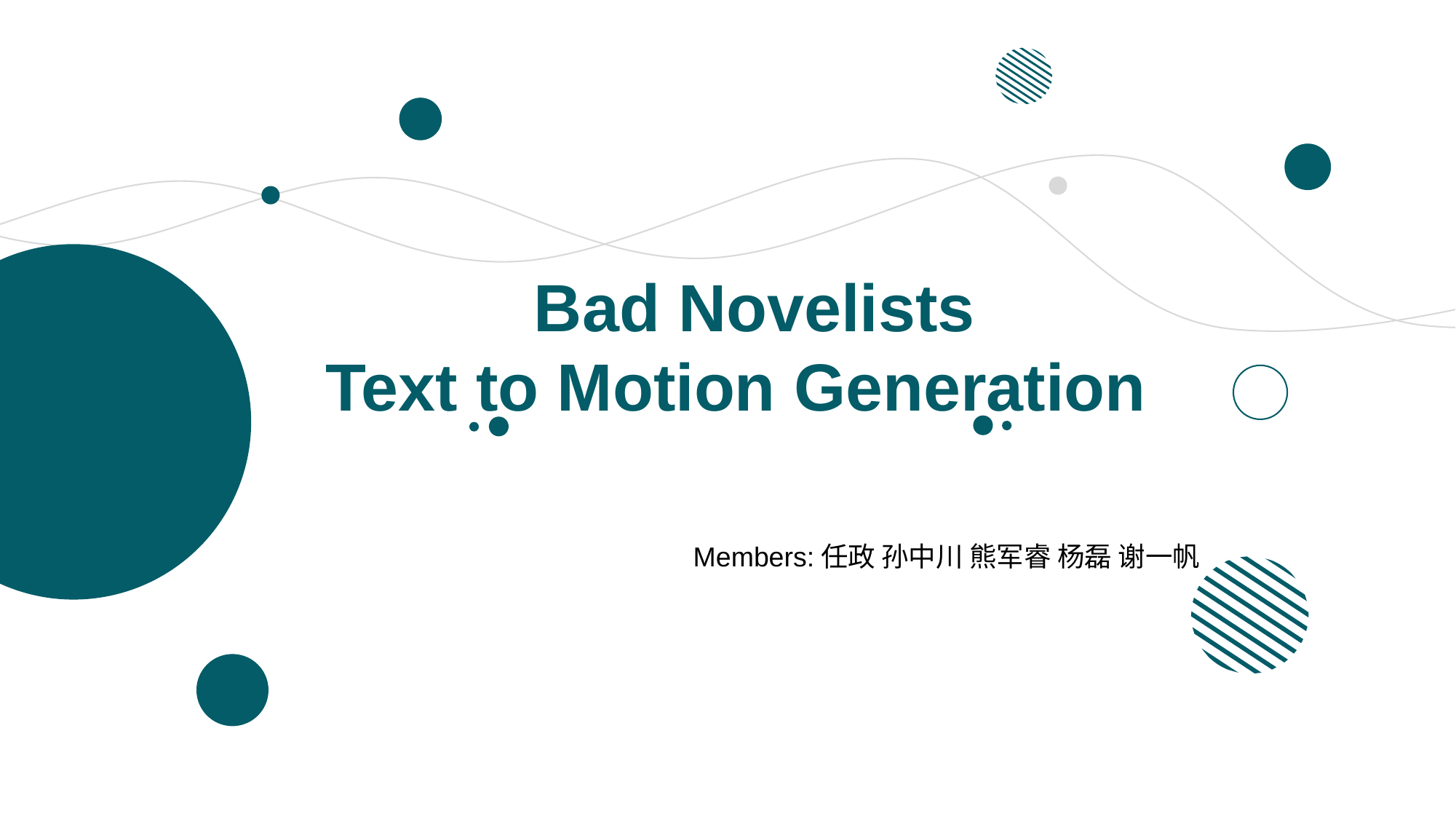

Bad Novelists
Text to Motion Generation

Members:任政 孙中川 熊军睿 杨磊 谢一帆